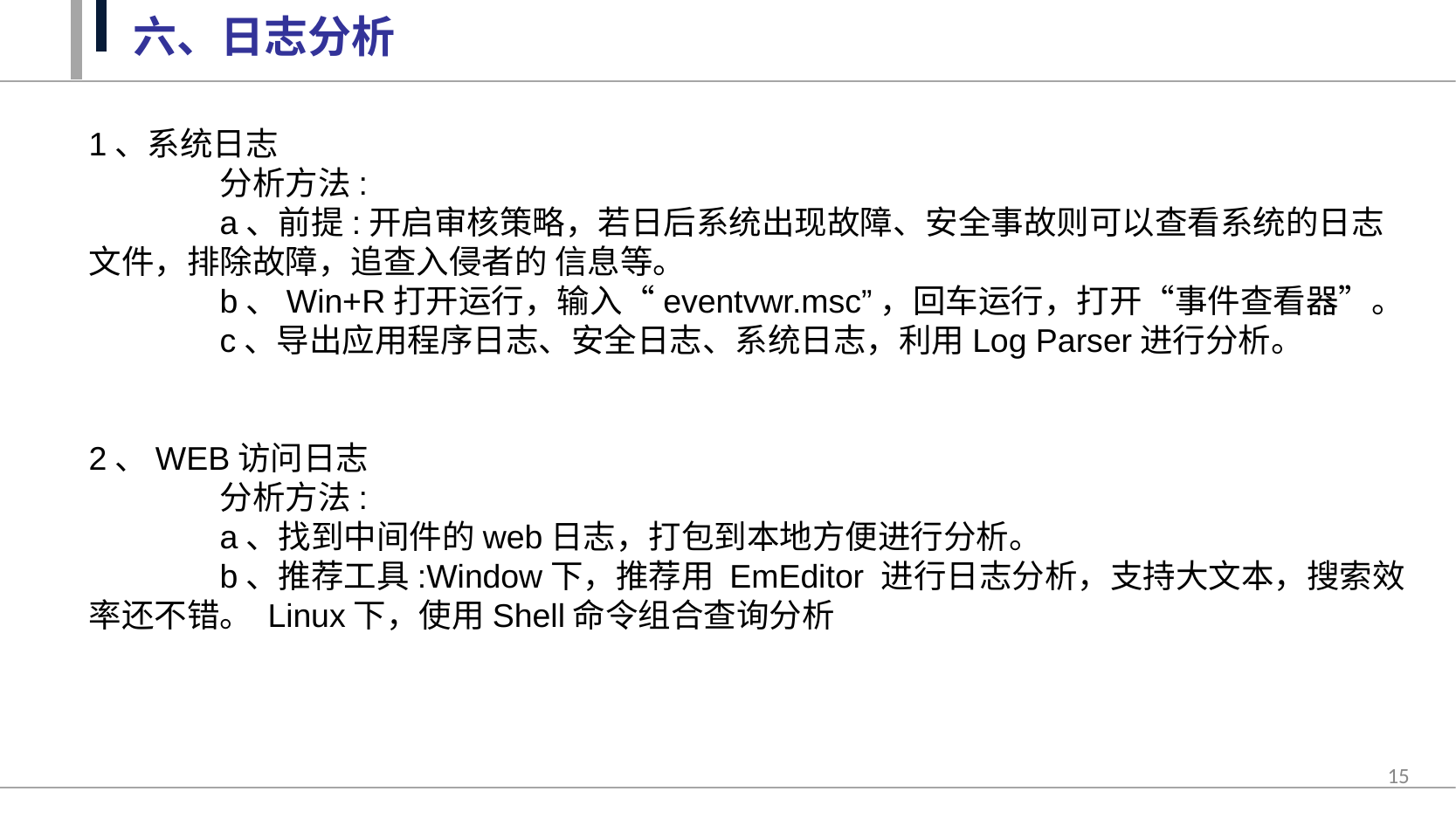

六、日志分析
1、系统日志
	分析方法:
	a、前提:开启审核策略，若日后系统出现故障、安全事故则可以查看系统的日志文件，排除故障，追查入侵者的 信息等。
	b、Win+R打开运行，输入“eventvwr.msc”，回车运行，打开“事件查看器”。
	c、导出应用程序日志、安全日志、系统日志，利用Log Parser进行分析。

2、WEB访问日志
	分析方法:
	a、找到中间件的web日志，打包到本地方便进行分析。
	b、推荐工具:Window下，推荐用 EmEditor 进行日志分析，支持大文本，搜索效率还不错。 Linux下，使用Shell命令组合查询分析

15